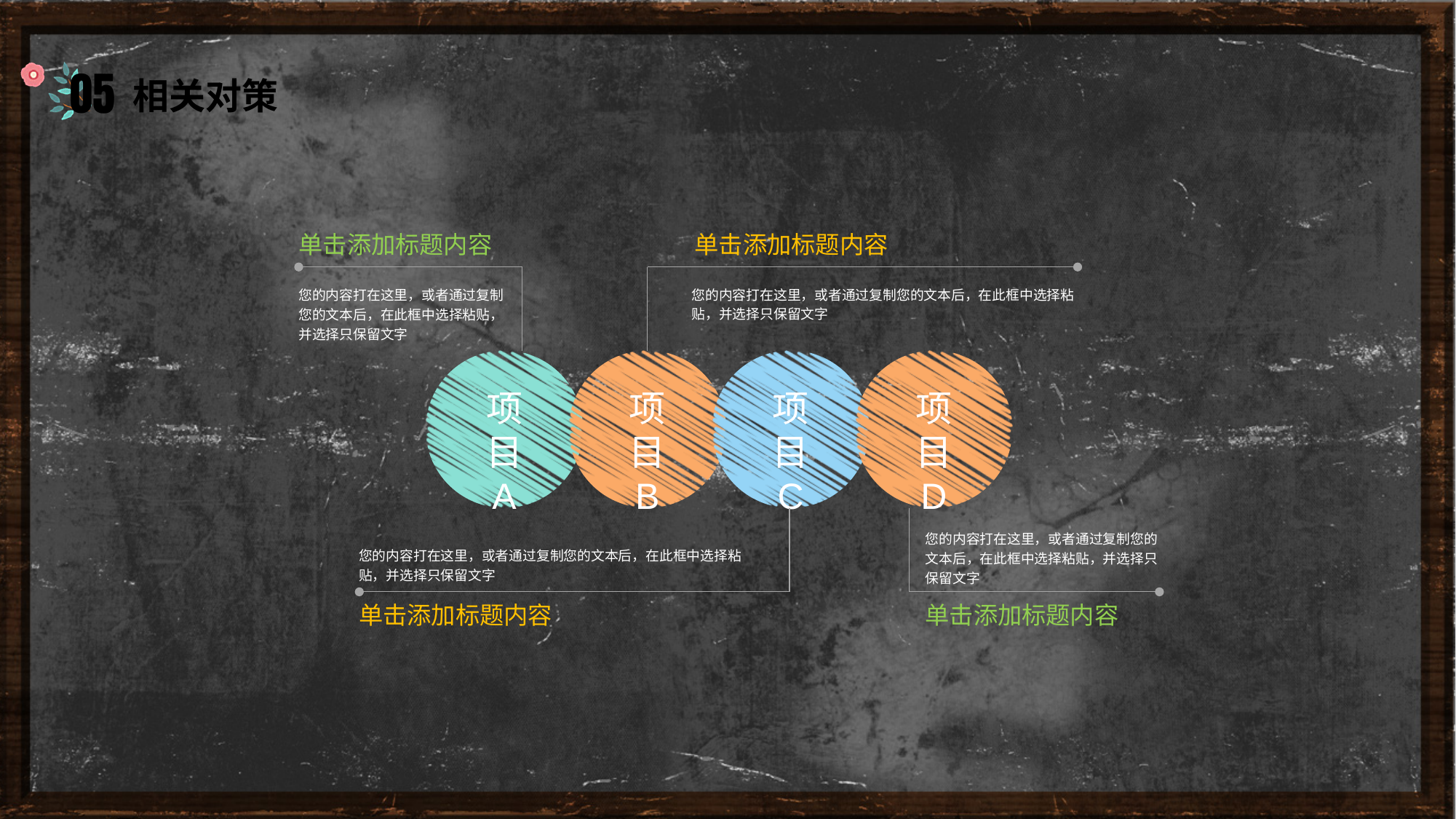

05
相关对策
单击添加标题内容
单击添加标题内容
您的内容打在这里，或者通过复制您的文本后，在此框中选择粘贴，并选择只保留文字
您的内容打在这里，或者通过复制您的文本后，在此框中选择粘贴，并选择只保留文字

项目
A
项目
B
项目
C
项目
D
您的内容打在这里，或者通过复制您的文本后，在此框中选择粘贴，并选择只保留文字
您的内容打在这里，或者通过复制您的文本后，在此框中选择粘贴，并选择只保留文字
单击添加标题内容
单击添加标题内容